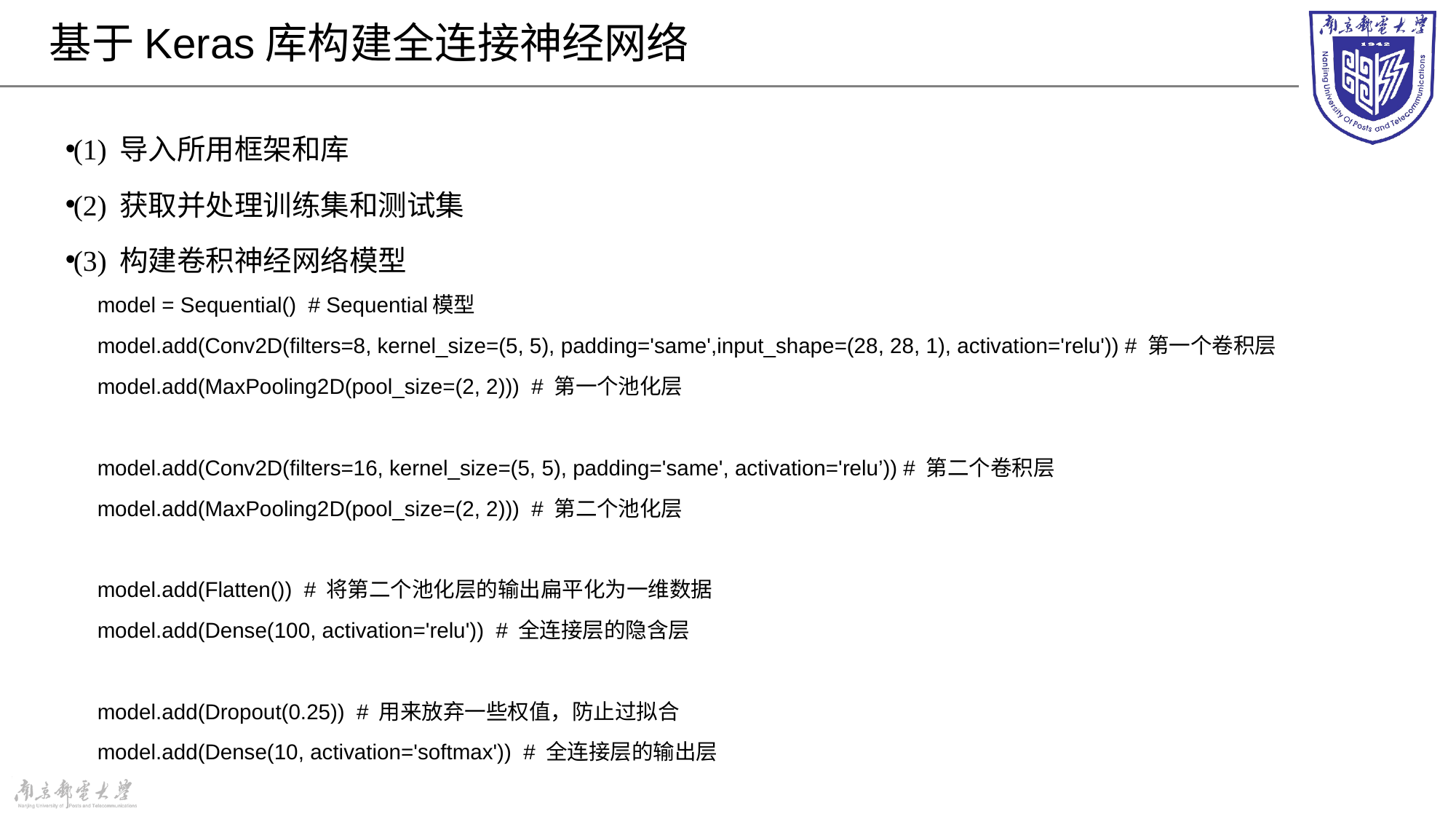

# 基于Keras库构建全连接神经网络
(1) 导入所用框架和库
(2) 获取并处理训练集和测试集
(3) 构建卷积神经网络模型
model = Sequential()  # Sequential模型
model.add(Conv2D(filters=8, kernel_size=(5, 5), padding='same',input_shape=(28, 28, 1), activation='relu')) # 第一个卷积层
model.add(MaxPooling2D(pool_size=(2, 2)))  # 第一个池化层

model.add(Conv2D(filters=16, kernel_size=(5, 5), padding='same', activation='relu’)) # 第二个卷积层
model.add(MaxPooling2D(pool_size=(2, 2)))  # 第二个池化层

model.add(Flatten())  # 将第二个池化层的输出扁平化为一维数据
model.add(Dense(100, activation='relu'))  # 全连接层的隐含层

model.add(Dropout(0.25))  # 用来放弃一些权值，防止过拟合
model.add(Dense(10, activation='softmax'))  # 全连接层的输出层